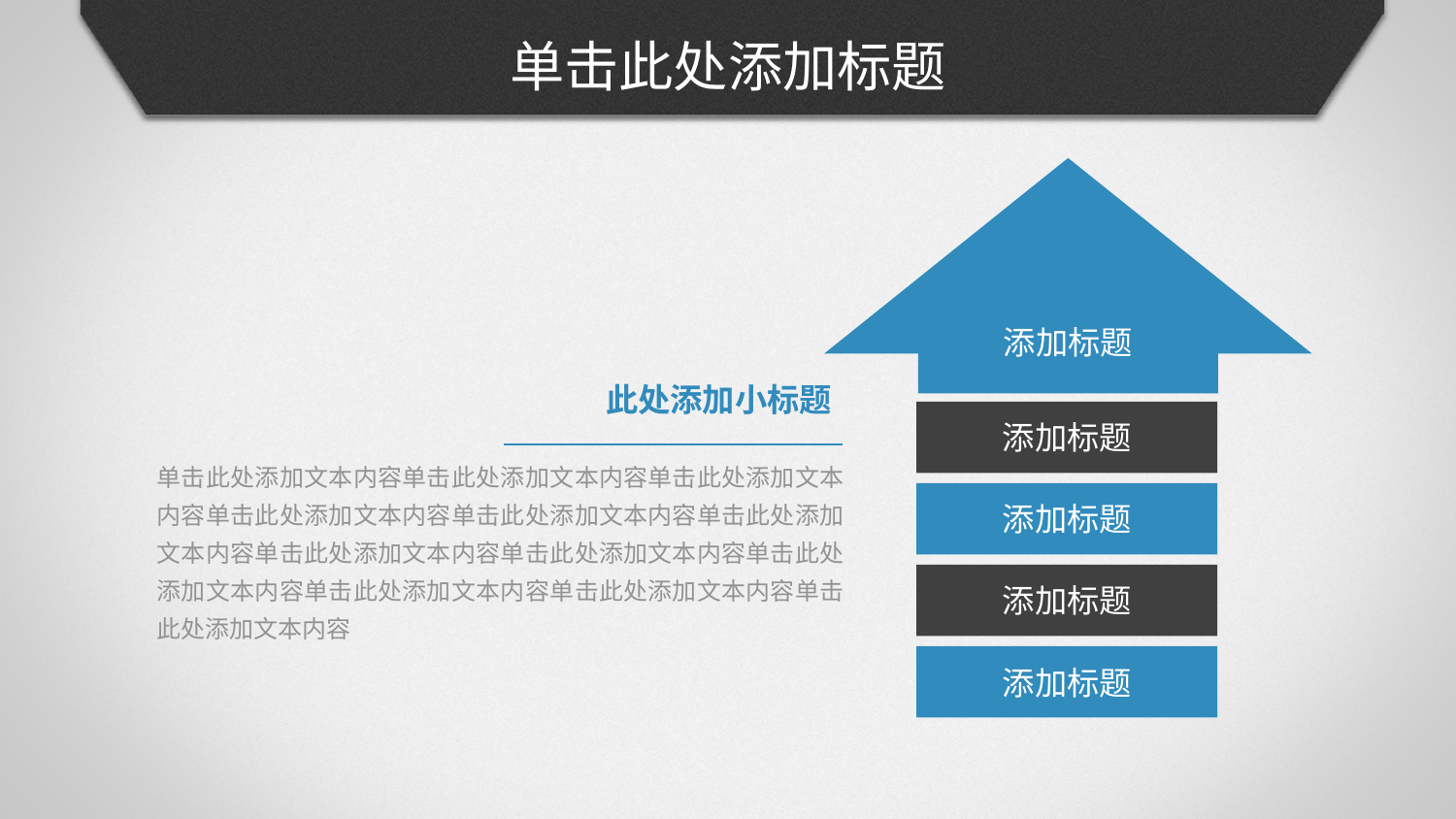

# 单击此处添加标题
添加标题
此处添加小标题
添加标题
单击此处添加文本内容单击此处添加文本内容单击此处添加文本内容单击此处添加文本内容单击此处添加文本内容单击此处添加文本内容单击此处添加文本内容单击此处添加文本内容单击此处添加文本内容单击此处添加文本内容单击此处添加文本内容单击此处添加文本内容
添加标题
添加标题
添加标题